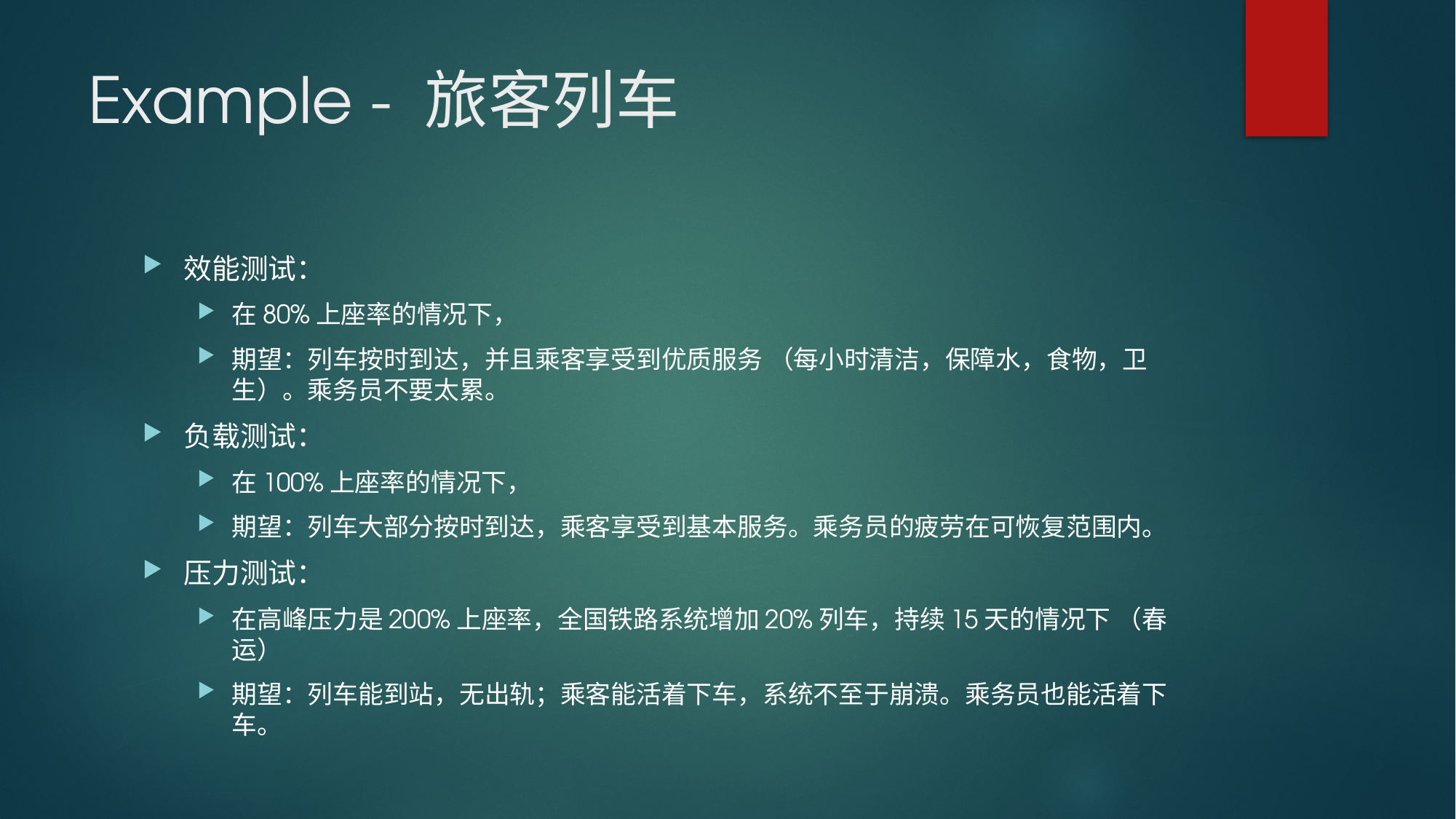

# Example - 旅客列车
效能测试：
在80%上座率的情况下，
期望：列车按时到达，并且乘客享受到优质服务 （每小时清洁，保障水，食物，卫生）。乘务员不要太累。
负载测试：
在100%上座率的情况下，
期望：列车大部分按时到达，乘客享受到基本服务。乘务员的疲劳在可恢复范围内。
压力测试：
在高峰压力是200%上座率，全国铁路系统增加20%列车，持续15天的情况下 （春运）
期望：列车能到站，无出轨；乘客能活着下车，系统不至于崩溃。乘务员也能活着下车。